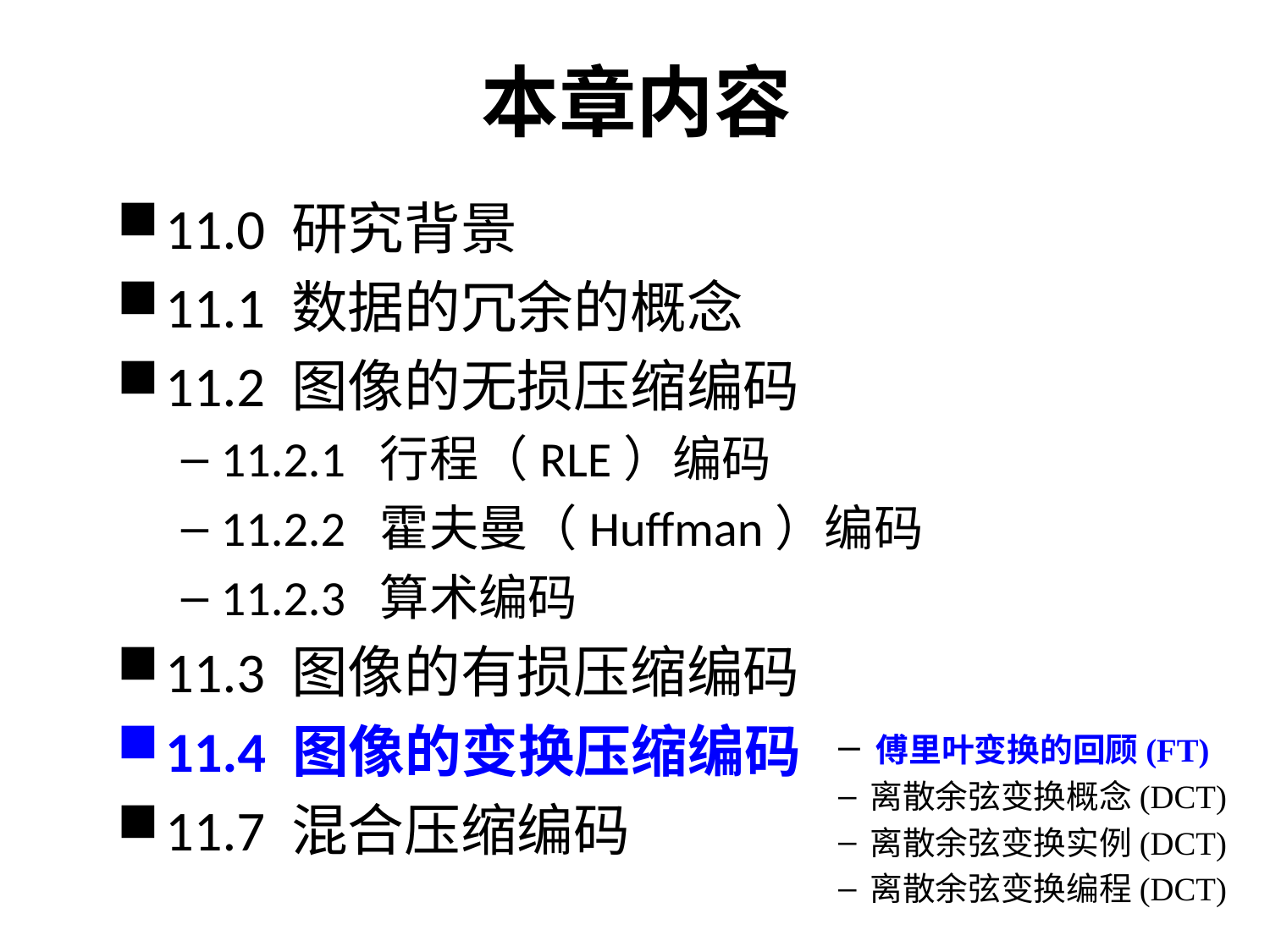

# 本章内容
11.0 研究背景
11.1 数据的冗余的概念
11.2 图像的无损压缩编码
11.2.1  行程（RLE）编码
11.2.2  霍夫曼（Huffman）编码
11.2.3  算术编码
11.3 图像的有损压缩编码
11.4 图像的变换压缩编码
11.7 混合压缩编码

 傅里叶变换的回顾(FT)
 离散余弦变换概念(DCT)
 离散余弦变换实例(DCT)
 离散余弦变换编程(DCT)